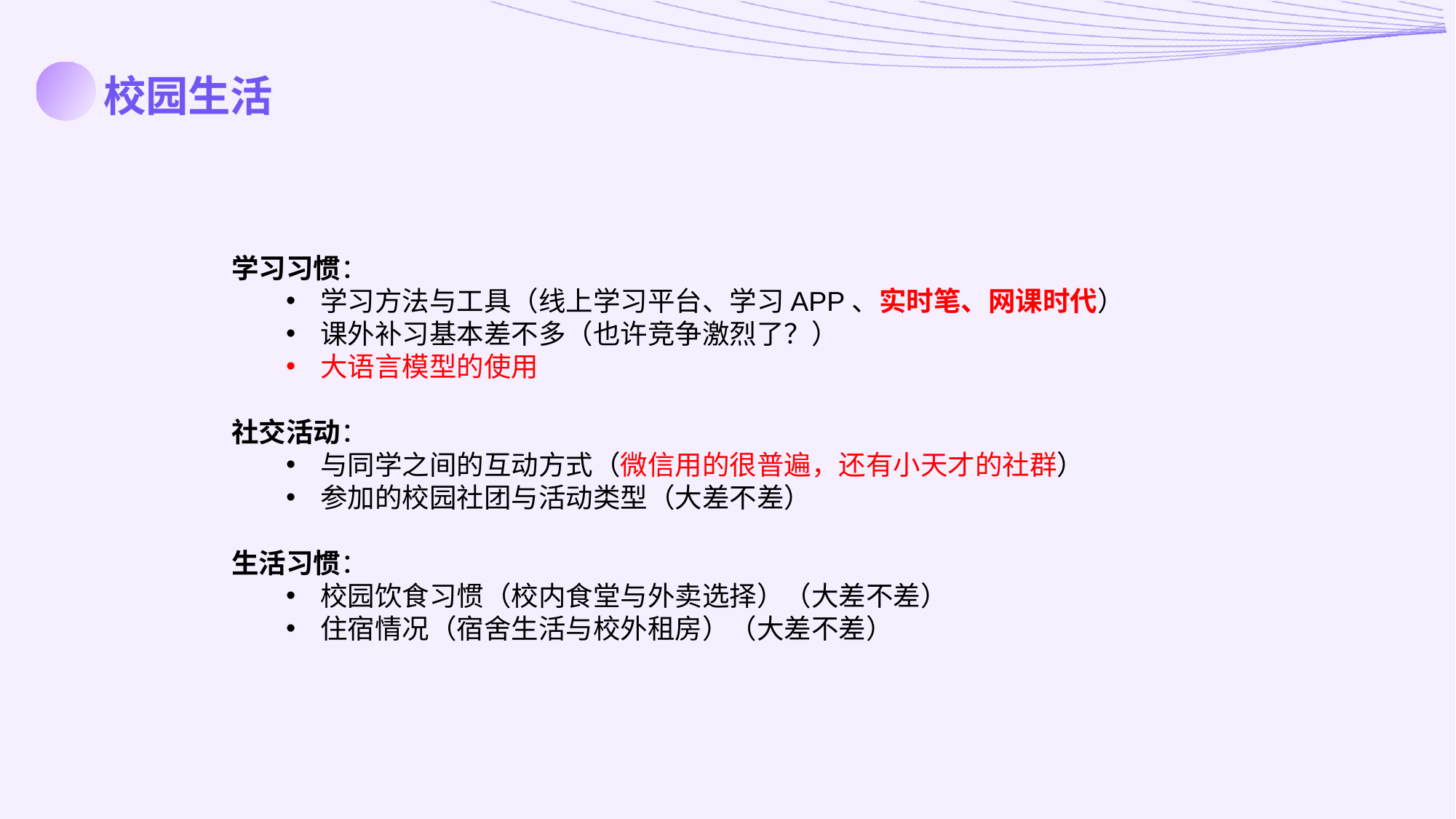

校园生活
学习习惯：
学习方法与工具（线上学习平台、学习APP、实时笔、网课时代）
课外补习基本差不多（也许竞争激烈了？）
大语言模型的使用

社交活动：
与同学之间的互动方式（微信用的很普遍，还有小天才的社群）
参加的校园社团与活动类型（大差不差）

生活习惯：
校园饮食习惯（校内食堂与外卖选择）（大差不差）
住宿情况（宿舍生活与校外租房）（大差不差）